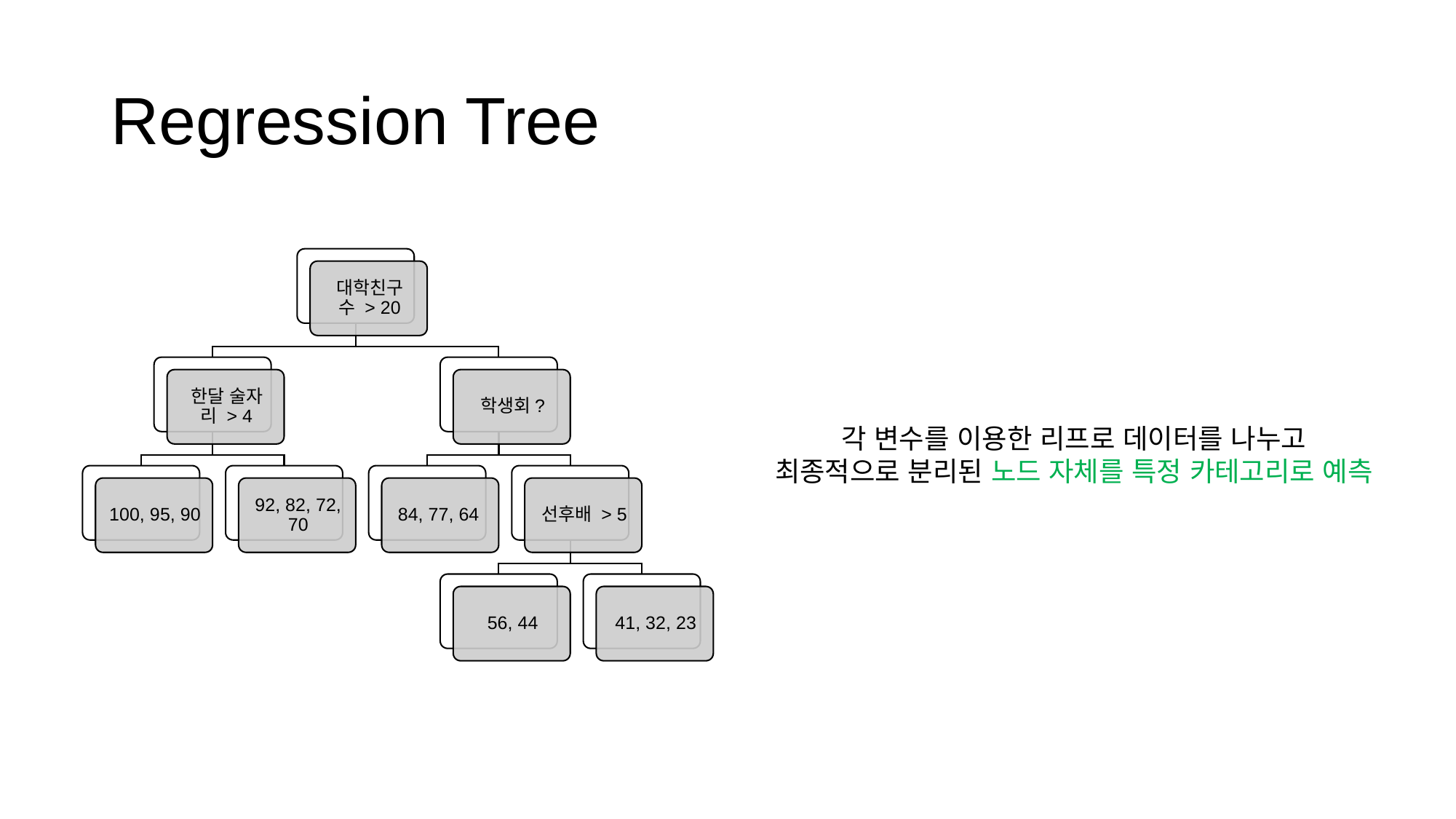

# Regression Tree
대학친구 수 > 20
한달 술자리 > 4
100, 95, 90
92, 82, 72, 70
학생회?
84, 77, 64
선후배 > 5
56, 44
41, 32, 23
각 변수를 이용한 리프로 데이터를 나누고
최종적으로 분리된 노드 자체를 특정 카테고리로 예측